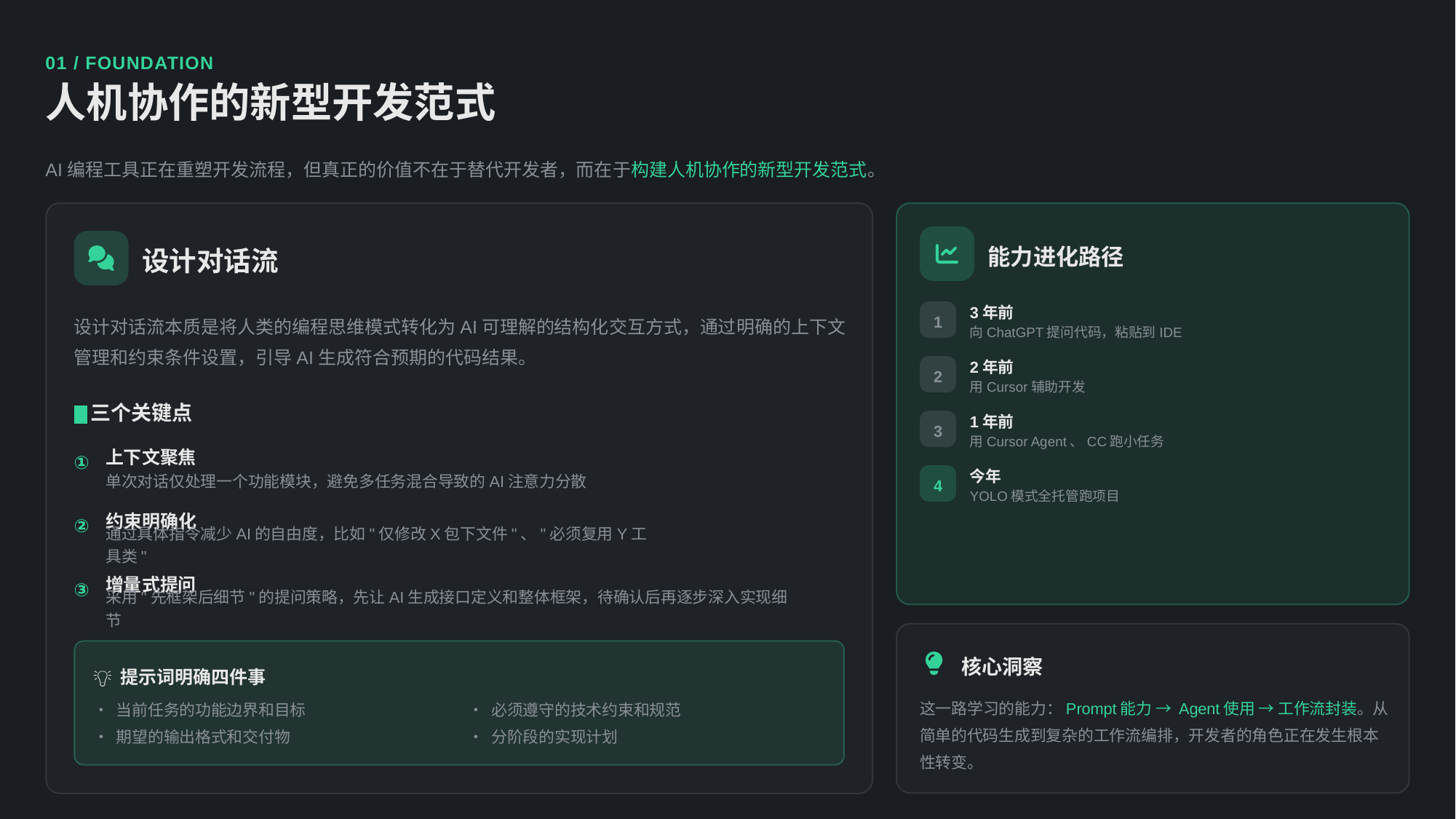

01 / FOUNDATION
人机协作的新型开发范式
AI编程工具正在重塑开发流程，但真正的价值不在于替代开发者，而在于构建人机协作的新型开发范式。

能力进化路径
设计对话流

3年前
1

设计对话流本质是将人类的编程思维模式转化为AI可理解的结构化交互方式，通过明确的上下文管理和约束条件设置，引导AI生成符合预期的代码结果。
向ChatGPT提问代码，粘贴到IDE
2年前
2

用Cursor辅助开发
3 三个关键点
1年前
3

用Cursor Agent、CC跑小任务
上下文聚焦
①
今年
4

单次对话仅处理一个功能模块，避免多任务混合导致的AI注意力分散
YOLO模式全托管跑项目
约束明确化
②
通过具体指令减少AI的自由度，比如"仅修改X包下文件"、"必须复用Y工具类"
增量式提问
③
采用"先框架后细节"的提问策略，先让AI生成接口定义和整体框架，待确认后再逐步深入实现细节

核心洞察

💡 提示词明确四件事
这一路学习的能力：Prompt能力 → Agent使用 → 工作流封装。从简单的代码生成到复杂的工作流编排，开发者的角色正在发生根本性转变。
• 当前任务的功能边界和目标
• 必须遵守的技术约束和规范
• 期望的输出格式和交付物
• 分阶段的实现计划